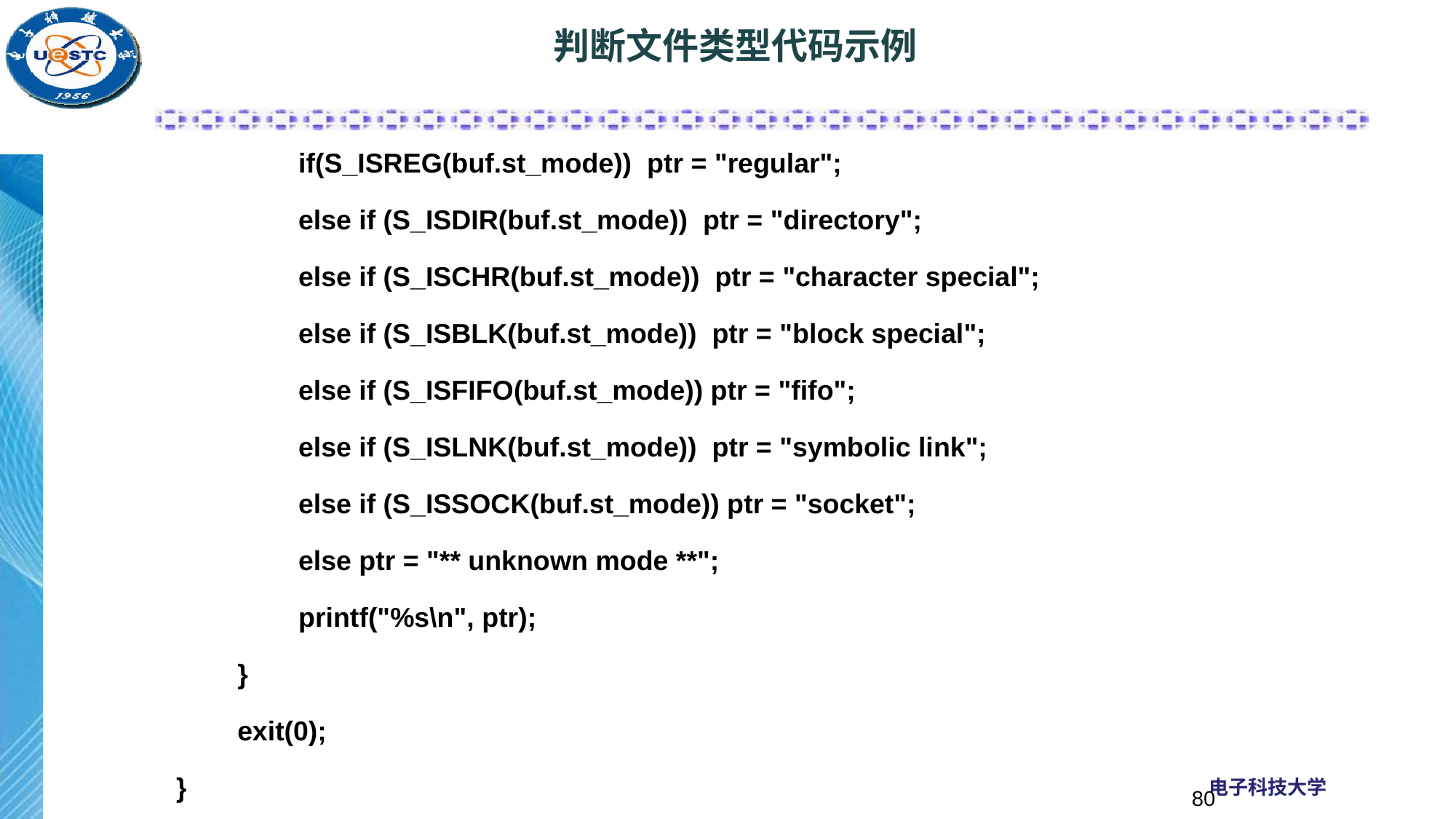

# 判断文件类型代码示例
                if(S_ISREG(buf.st_mode))  ptr = "regular";
                else if (S_ISDIR(buf.st_mode))  ptr = "directory";
                else if (S_ISCHR(buf.st_mode))  ptr = "character special";
                else if (S_ISBLK(buf.st_mode))  ptr = "block special";
                else if (S_ISFIFO(buf.st_mode)) ptr = "fifo";
                else if (S_ISLNK(buf.st_mode))  ptr = "symbolic link";
                else if (S_ISSOCK(buf.st_mode)) ptr = "socket";
                else ptr = "** unknown mode **";
                printf("%s\n", ptr);
        }
        exit(0);
}

80